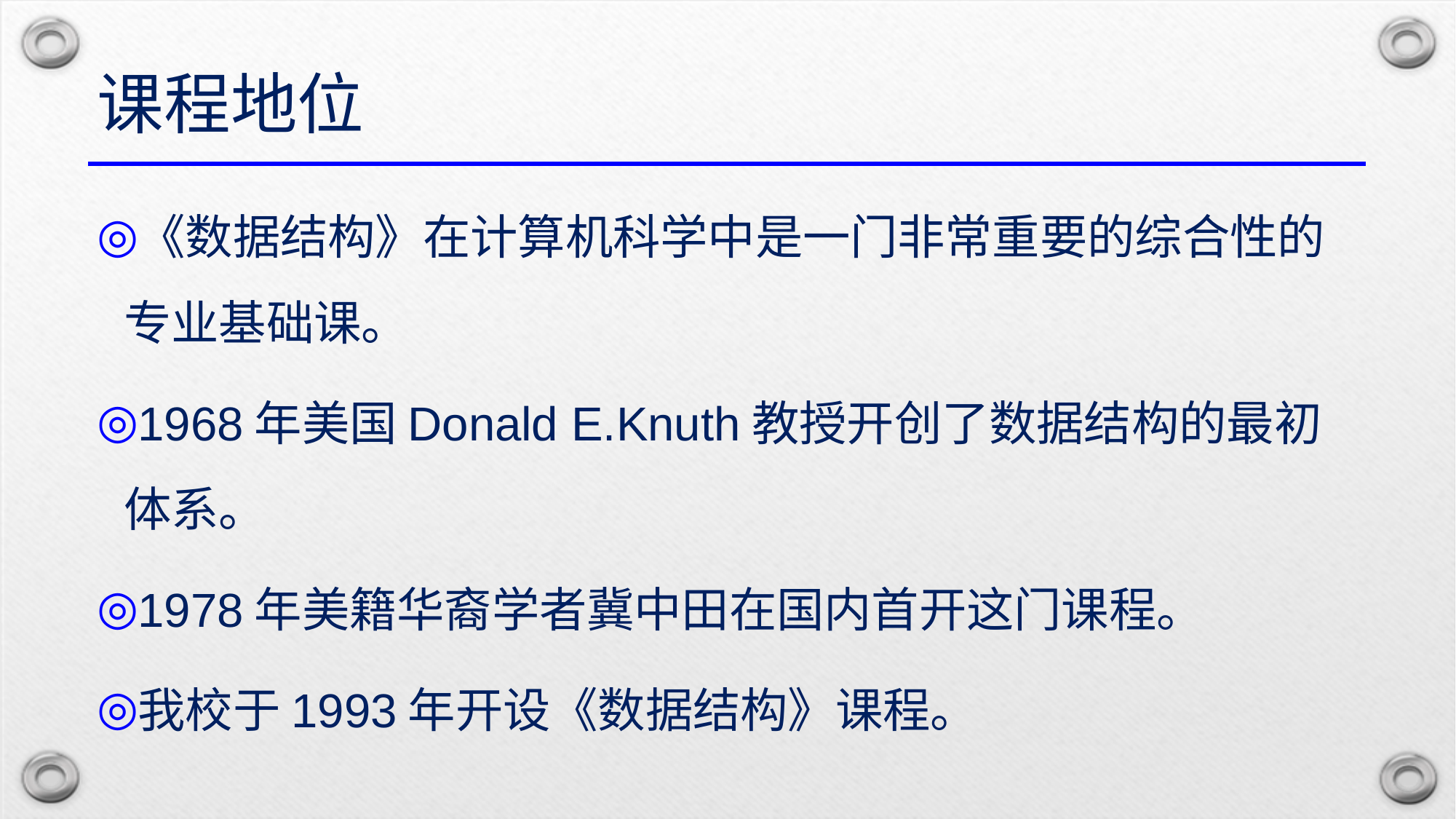

# 课程地位
《数据结构》在计算机科学中是一门非常重要的综合性的专业基础课。
1968年美国Donald E.Knuth教授开创了数据结构的最初体系。
1978年美籍华裔学者冀中田在国内首开这门课程。
我校于1993年开设《数据结构》课程。